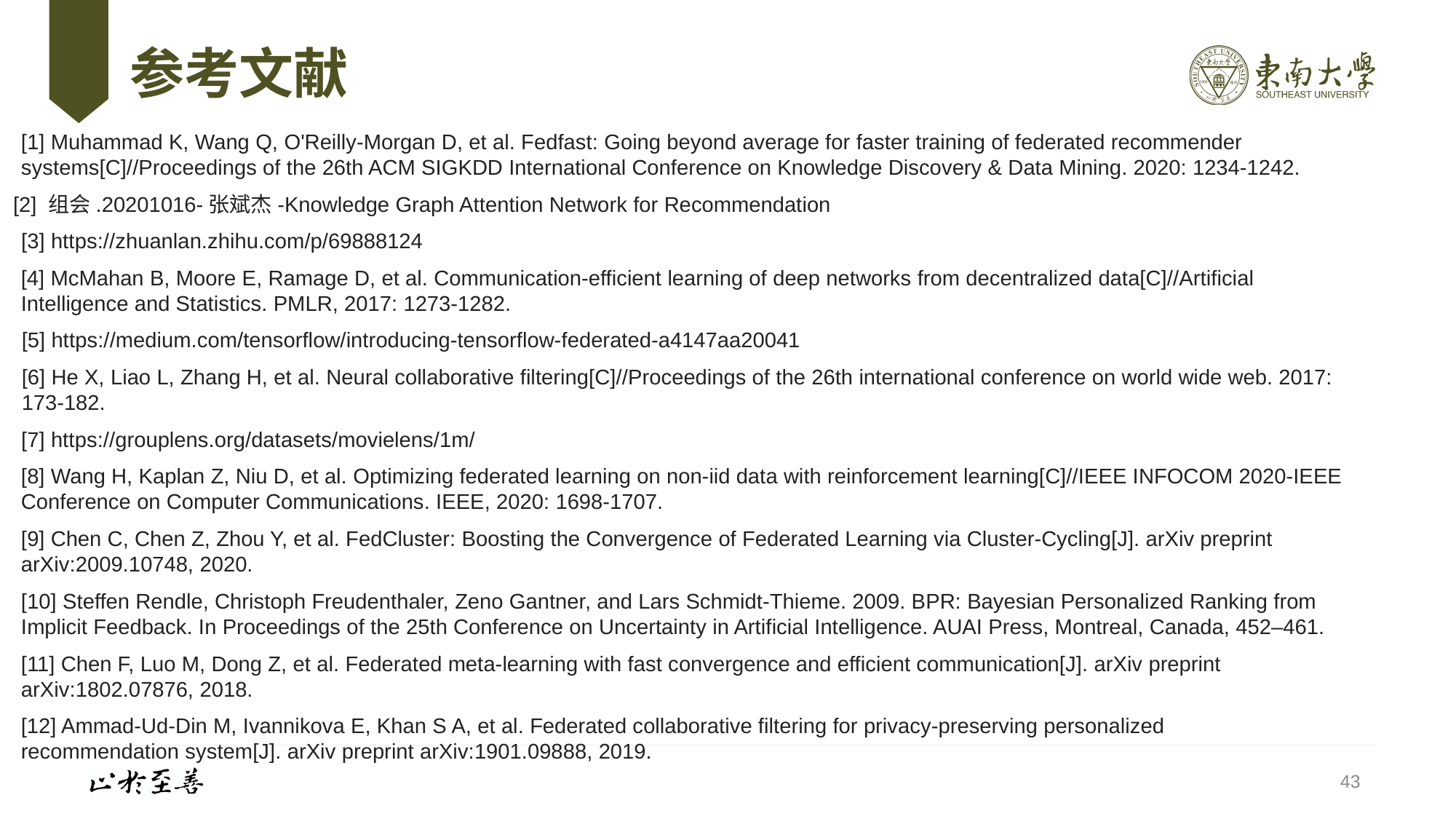

# 参考文献
[1] Muhammad K, Wang Q, O'Reilly-Morgan D, et al. Fedfast: Going beyond average for faster training of federated recommender systems[C]//Proceedings of the 26th ACM SIGKDD International Conference on Knowledge Discovery & Data Mining. 2020: 1234-1242.
[2] 组会.20201016-张斌杰-Knowledge Graph Attention Network for Recommendation
[3] https://zhuanlan.zhihu.com/p/69888124
[4] McMahan B, Moore E, Ramage D, et al. Communication-efficient learning of deep networks from decentralized data[C]//Artificial Intelligence and Statistics. PMLR, 2017: 1273-1282.
[5] https://medium.com/tensorflow/introducing-tensorflow-federated-a4147aa20041
[6] He X, Liao L, Zhang H, et al. Neural collaborative filtering[C]//Proceedings of the 26th international conference on world wide web. 2017: 173-182.
[7] https://grouplens.org/datasets/movielens/1m/
[8] Wang H, Kaplan Z, Niu D, et al. Optimizing federated learning on non-iid data with reinforcement learning[C]//IEEE INFOCOM 2020-IEEE Conference on Computer Communications. IEEE, 2020: 1698-1707.
[9] Chen C, Chen Z, Zhou Y, et al. FedCluster: Boosting the Convergence of Federated Learning via Cluster-Cycling[J]. arXiv preprint arXiv:2009.10748, 2020.
[10] Steffen Rendle, Christoph Freudenthaler, Zeno Gantner, and Lars Schmidt-Thieme. 2009. BPR: Bayesian Personalized Ranking from Implicit Feedback. In Proceedings of the 25th Conference on Uncertainty in Artificial Intelligence. AUAI Press, Montreal, Canada, 452–461.
[11] Chen F, Luo M, Dong Z, et al. Federated meta-learning with fast convergence and efficient communication[J]. arXiv preprint arXiv:1802.07876, 2018.
[12] Ammad-Ud-Din M, Ivannikova E, Khan S A, et al. Federated collaborative filtering for privacy-preserving personalized recommendation system[J]. arXiv preprint arXiv:1901.09888, 2019.
43